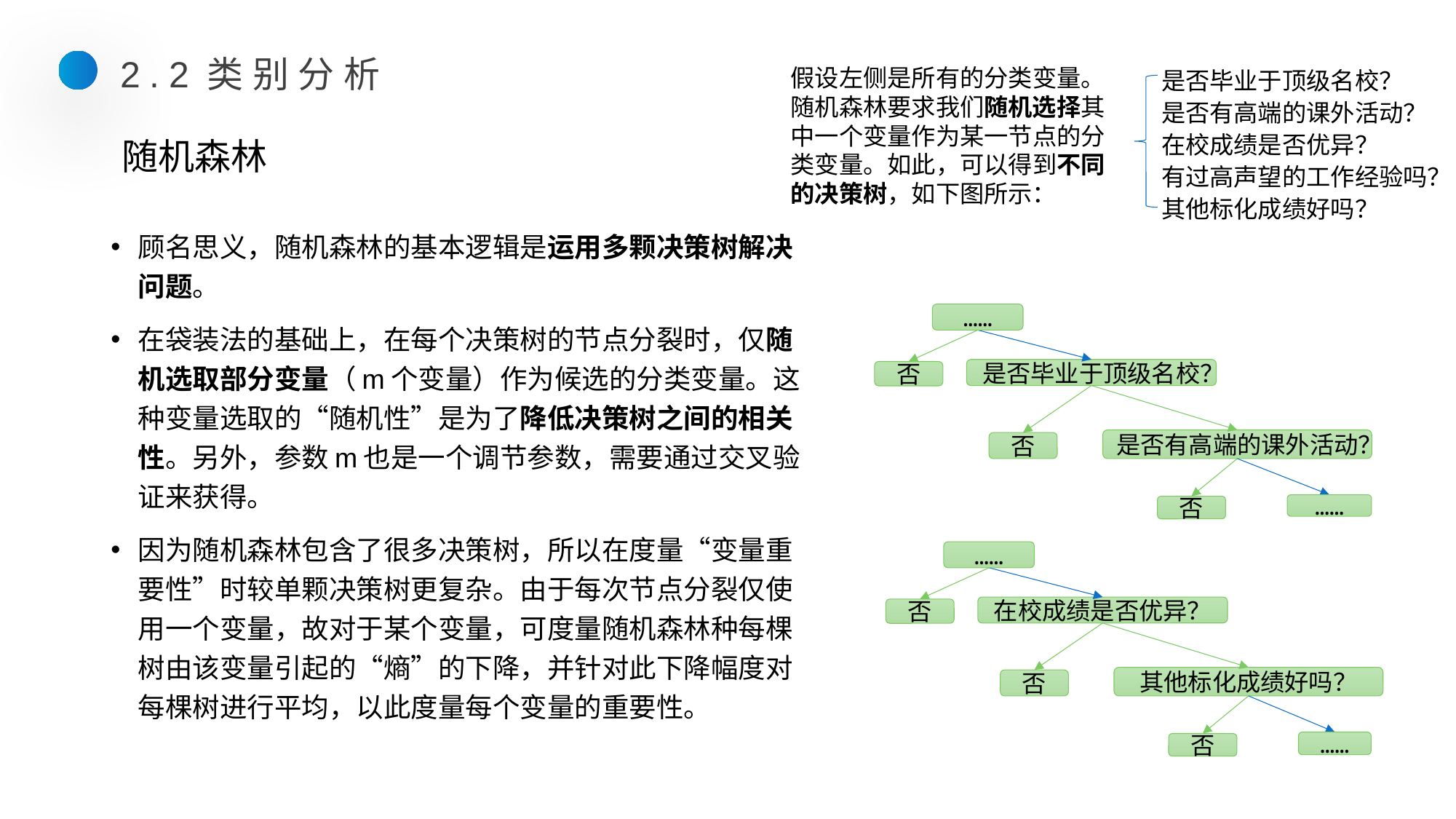

2.2类别分析

假设左侧是所有的分类变量。随机森林要求我们随机选择其中一个变量作为某一节点的分类变量。如此，可以得到不同的决策树，如下图所示：
是否毕业于顶级名校？
是否有高端的课外活动？
在校成绩是否优异？
有过高声望的工作经验吗？
其他标化成绩好吗？

# 随机森林
顾名思义，随机森林的基本逻辑是运用多颗决策树解决问题。
在袋装法的基础上，在每个决策树的节点分裂时，仅随机选取部分变量（m个变量）作为候选的分类变量。这种变量选取的“随机性”是为了降低决策树之间的相关性。另外，参数m也是一个调节参数，需要通过交叉验证来获得。
因为随机森林包含了很多决策树，所以在度量“变量重要性”时较单颗决策树更复杂。由于每次节点分裂仅使用一个变量，故对于某个变量，可度量随机森林种每棵树由该变量引起的“熵”的下降，并针对此下降幅度对每棵树进行平均，以此度量每个变量的重要性。

……
是否毕业于顶级名校？
否
是否有高端的课外活动？
否
……
否
……
在校成绩是否优异？
否
其他标化成绩好吗？
否
……
否